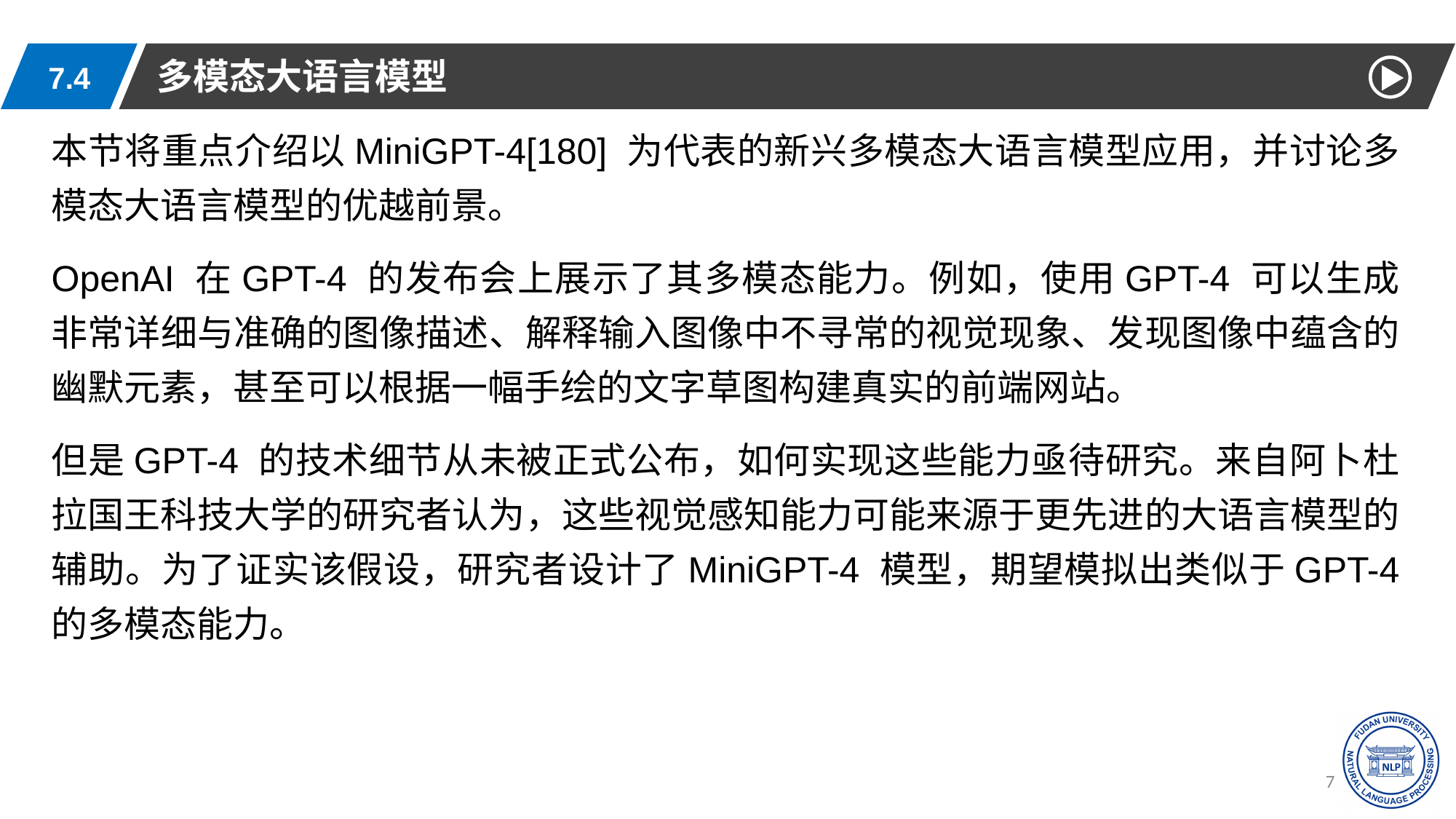

多模态大语言模型
7.4

本节将重点介绍以MiniGPT-4[180] 为代表的新兴多模态大语言模型应用，并讨论多模态大语言模型的优越前景。
OpenAI 在GPT-4 的发布会上展示了其多模态能力。例如，使用GPT-4 可以生成非常详细与准确的图像描述、解释输入图像中不寻常的视觉现象、发现图像中蕴含的幽默元素，甚至可以根据一幅手绘的文字草图构建真实的前端网站。
但是GPT-4 的技术细节从未被正式公布，如何实现这些能力亟待研究。来自阿卜杜拉国王科技大学的研究者认为，这些视觉感知能力可能来源于更先进的大语言模型的辅助。为了证实该假设，研究者设计了MiniGPT-4 模型，期望模拟出类似于GPT-4 的多模态能力。
71